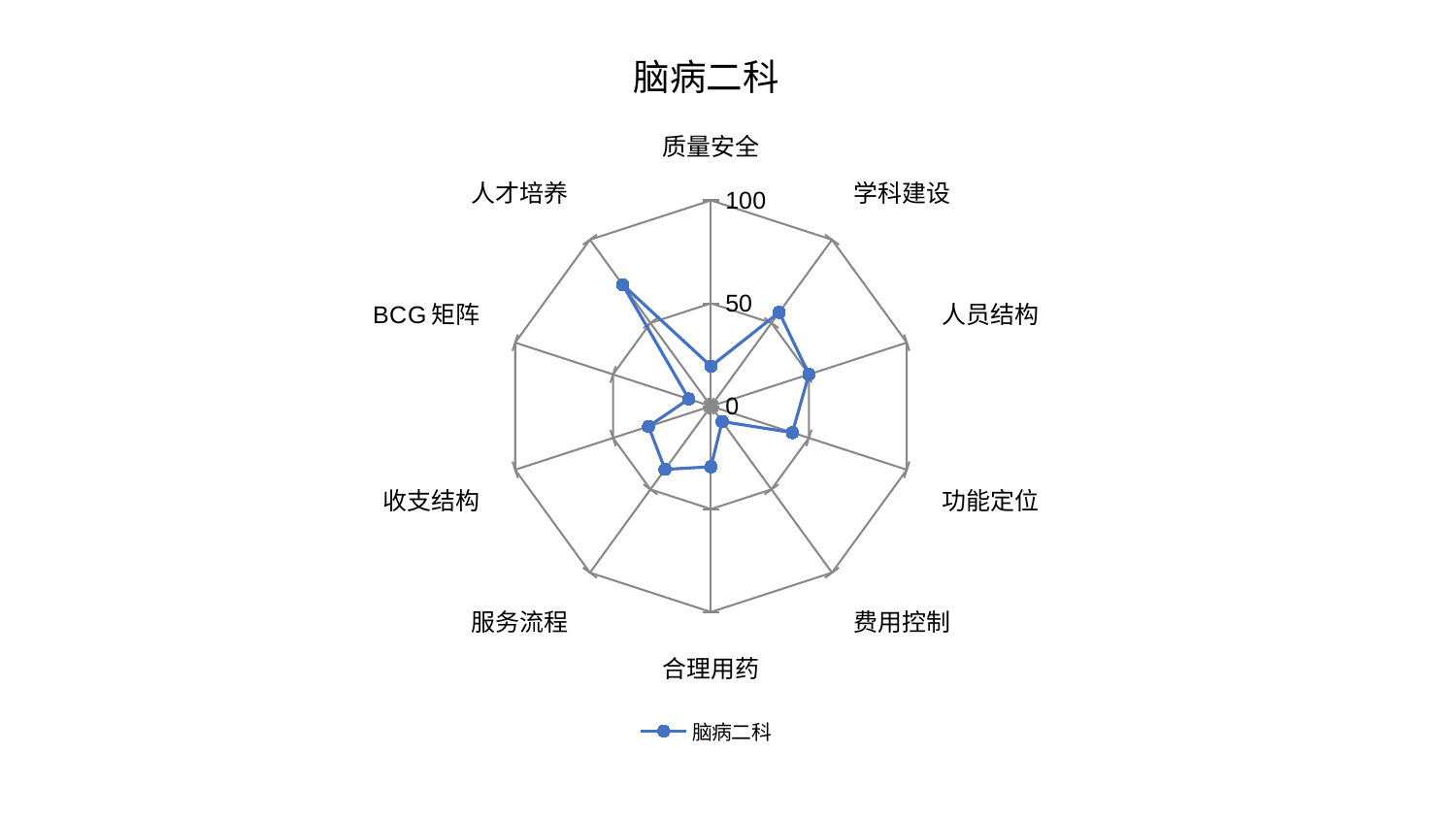

### Chart: 脑病二科

| Category | 脑病二科 |
|---|---|
| 质量安全 | 19.425177259580856 |
| 学科建设 | 56.374587712954956 |
| 人员结构 | 50.04740873064177 |
| 功能定位 | 41.593271982251494 |
| 费用控制 | 9.23091055983021 |
| 合理用药 | 29.442965693604872 |
| 服务流程 | 37.98282200150863 |
| 收支结构 | 31.89032998007809 |
| BCG矩阵 | 11.31954169731042 |
| 人才培养 | 73.00667005358784 |
139